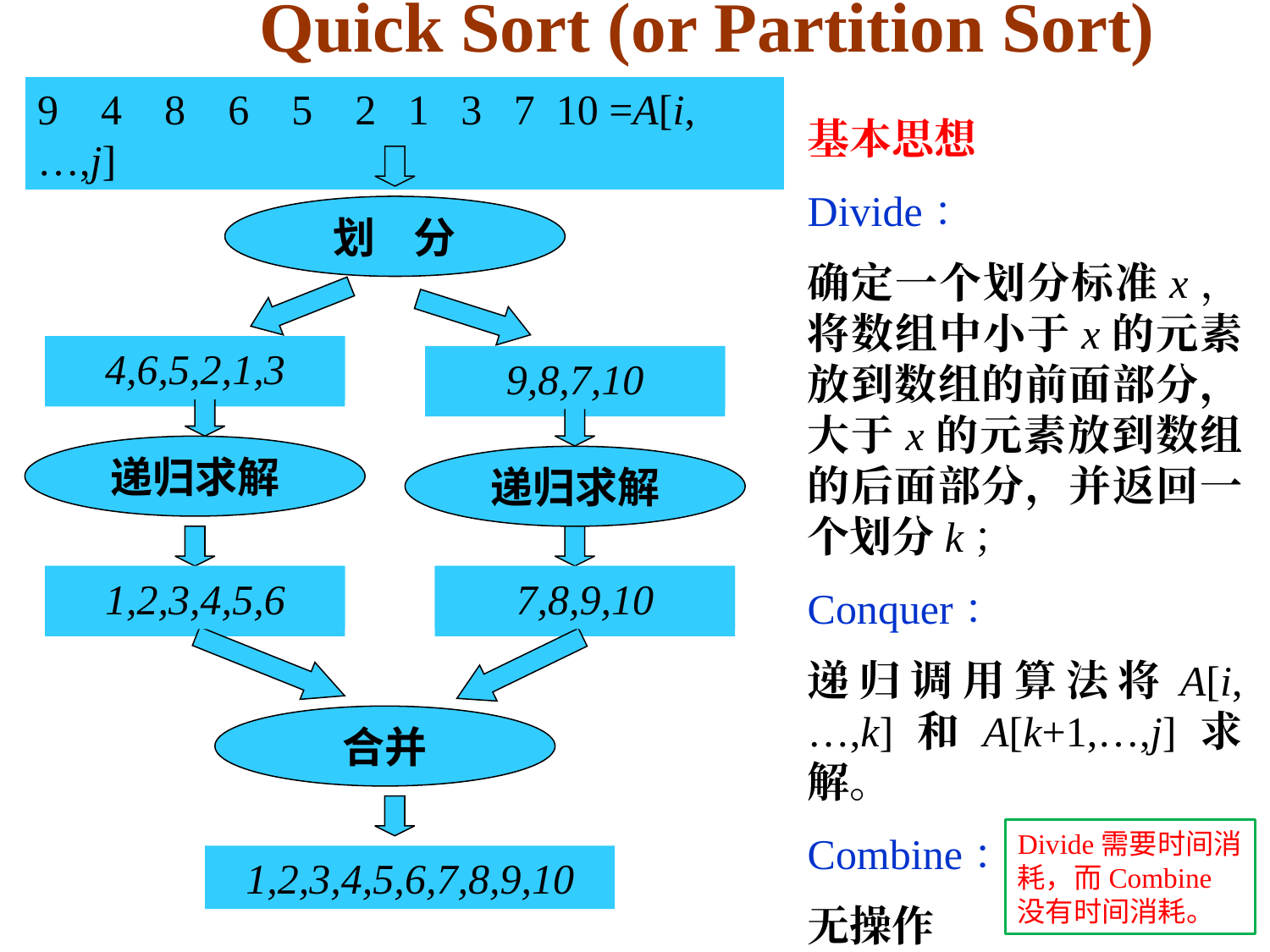

Quick Sort (or Partition Sort)
9    4    8    6    5    2   1   3   7  10 =A[i,…,j]
基本思想
Divide：
确定一个划分标准x，将数组中小于x的元素放到数组的前面部分，大于x的元素放到数组的后面部分，并返回一个划分k；
Conquer：
递归调用算法将A[i,…,k]和A[k+1,…,j]求解。
Combine：
无操作

划    分

4,6,5,2,1,3
9,8,7,10
1,2,3,4,5,6
7,8,9,10
x1,x2,…,xk
xk+1,…,xn

递归求解
递归求解

a1,a2,…,ak
bk+1,…,bn

合并

Divide需要时间消耗，而Combine没有时间消耗。
1,2,3,4,5,6,7,8,9,10